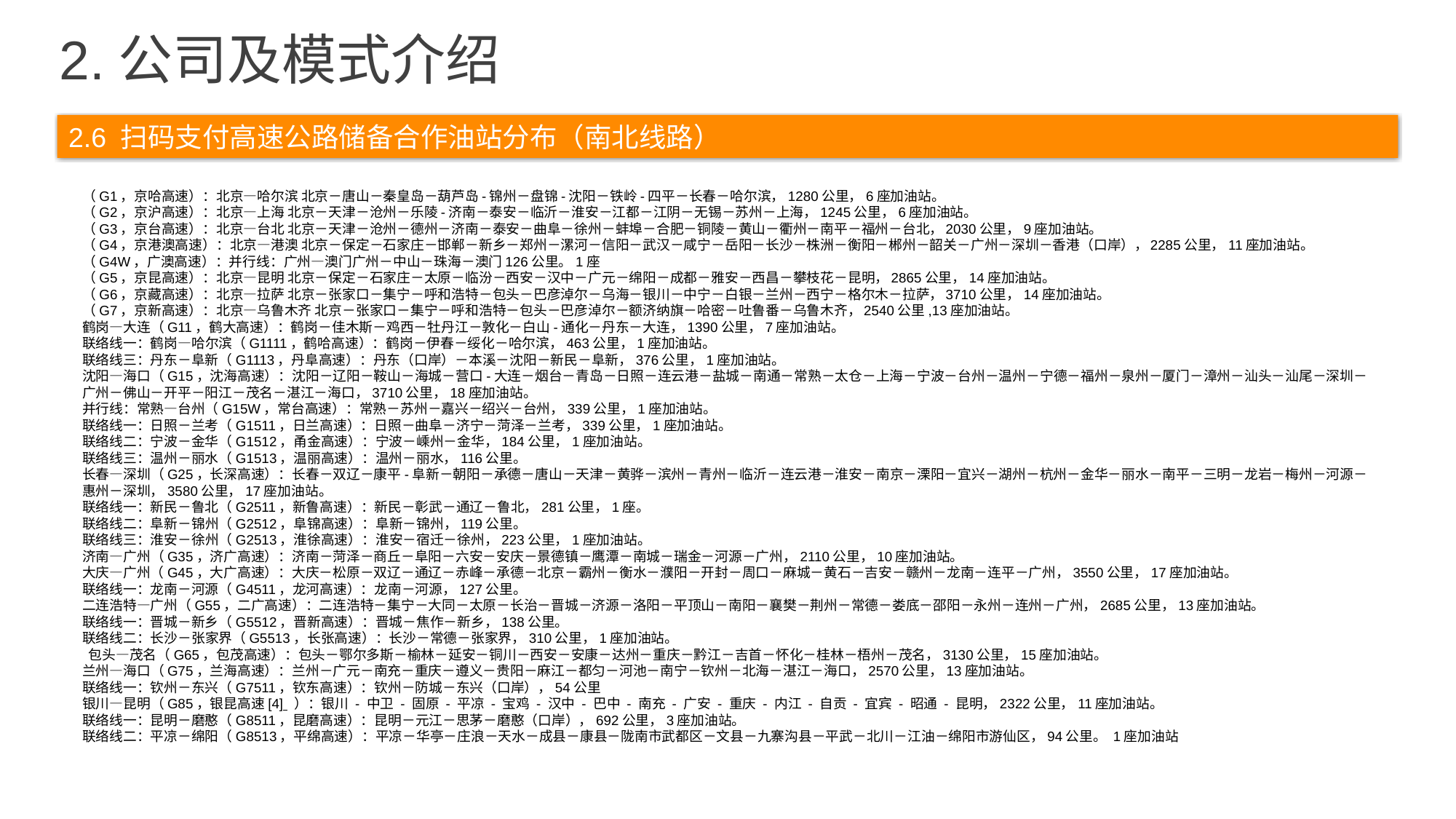

2.公司及模式介绍

2.6 扫码支付高速公路储备合作油站分布（南北线路）
（G1，京哈高速）：北京—哈尔滨 北京－唐山－秦皇岛－葫芦岛-锦州－盘锦-沈阳－铁岭-四平－长春－哈尔滨，1280公里，6座加油站。
（G2，京沪高速）：北京—上海 北京－天津－沧州－乐陵-济南－泰安－临沂－淮安－江都－江阴－无锡－苏州－上海，1245公里，6座加油站。
（G3，京台高速）：北京—台北 北京－天津－沧州－德州－济南－泰安－曲阜－徐州－蚌埠－合肥－铜陵－黄山－衢州－南平－福州－台北，2030公里，9座加油站。
（G4，京港澳高速）：北京—港澳 北京－保定－石家庄－邯郸－新乡－郑州－漯河－信阳－武汉－咸宁－岳阳－长沙－株洲－衡阳－郴州－韶关－广州－深圳－香港（口岸），2285公里，11座加油站。
（G4W，广澳高速）：并行线：广州—澳门广州－中山－珠海－澳门126公里。1座
（G5，京昆高速）：北京—昆明 北京－保定－石家庄－太原－临汾－西安－汉中－广元－绵阳－成都－雅安－西昌－攀枝花－昆明，2865公里，14座加油站。
（G6，京藏高速）：北京—拉萨 北京－张家口－集宁－呼和浩特－包头－巴彦淖尔－乌海－银川－中宁－白银－兰州－西宁－格尔木－拉萨，3710公里，14座加油站。
（G7，京新高速）：北京—乌鲁木齐 北京－张家口－集宁－呼和浩特－包头－巴彦淖尔－额济纳旗－哈密－吐鲁番－乌鲁木齐，2540公里,13座加油站。
鹤岗—大连（G11，鹤大高速）：鹤岗－佳木斯－鸡西－牡丹江－敦化－白山-通化－丹东－大连，1390公里，7座加油站。
联络线一：鹤岗—哈尔滨（G1111，鹤哈高速）：鹤岗－伊春－绥化－哈尔滨，463公里，1座加油站。
联络线三：丹东－阜新（G1113，丹阜高速）：丹东（口岸）－本溪－沈阳－新民－阜新，376公里，1座加油站。
沈阳—海口（G15，沈海高速）：沈阳－辽阳－鞍山－海城－营口-大连－烟台－青岛－日照－连云港－盐城－南通－常熟－太仓－上海－宁波－台州－温州－宁德－福州－泉州－厦门－漳州－汕头－汕尾－深圳－广州－佛山－开平－阳江－茂名－湛江－海口，3710公里，18座加油站。
并行线：常熟—台州（G15W，常台高速）：常熟－苏州－嘉兴－绍兴－台州，339公里，1座加油站。
联络线一：日照－兰考（G1511，日兰高速）：日照－曲阜－济宁－菏泽－兰考，339公里，1座加油站。
联络线二：宁波－金华（G1512，甬金高速）：宁波－嵊州－金华，184公里，1座加油站。
联络线三：温州－丽水（G1513，温丽高速）：温州－丽水，116公里。
长春—深圳（G25，长深高速）：长春－双辽－康平-阜新－朝阳－承德－唐山－天津－黄骅－滨州－青州－临沂－连云港－淮安－南京－溧阳－宜兴－湖州－杭州－金华－丽水－南平－三明－龙岩－梅州－河源－惠州－深圳，3580公里，17座加油站。
联络线一：新民－鲁北（G2511，新鲁高速）：新民－彰武－通辽－鲁北，281公里，1座。
联络线二：阜新－锦州（G2512，阜锦高速）：阜新－锦州，119公里。
联络线三：淮安－徐州（G2513，淮徐高速）：淮安－宿迁－徐州，223公里，1座加油站。
济南—广州（G35，济广高速）：济南－菏泽－商丘－阜阳－六安－安庆－景德镇－鹰潭－南城－瑞金－河源－广州，2110公里，10座加油站。
大庆—广州（G45，大广高速）：大庆－松原－双辽－通辽－赤峰－承德－北京－霸州－衡水－濮阳－开封－周口－麻城－黄石－吉安－赣州－龙南－连平－广州，3550公里，17座加油站。
联络线一：龙南－河源（G4511，龙河高速）：龙南－河源，127公里。
二连浩特—广州（G55，二广高速）：二连浩特－集宁－大同－太原－长治－晋城－济源－洛阳－平顶山－南阳－襄樊－荆州－常德－娄底－邵阳－永州－连州－广州，2685公里，13座加油站。
联络线一：晋城－新乡（G5512，晋新高速）：晋城－焦作－新乡，138公里。
联络线二：长沙－张家界（G5513，长张高速）：长沙－常德－张家界，310公里，1座加油站。
 包头—茂名（G65，包茂高速）：包头－鄂尔多斯－榆林－延安－铜川－西安－安康－达州－重庆－黔江－吉首－怀化－桂林－梧州－茂名，3130公里，15座加油站。
兰州—海口（G75，兰海高速）：兰州－广元－南充－重庆－遵义－贵阳－麻江－都匀－河池－南宁－钦州－北海－湛江－海口，2570公里，13座加油站。
联络线一：钦州－东兴（G7511，钦东高速）：钦州－防城－东兴（口岸），54公里
银川—昆明（G85，银昆高速[4]  ）：银川 - 中卫 - 固原 - 平凉 - 宝鸡 - 汉中 - 巴中 - 南充 - 广安 - 重庆 - 内江 - 自贡 - 宜宾 - 昭通 - 昆明，2322公里，11座加油站。
联络线一：昆明－磨憨（G8511，昆磨高速）：昆明－元江－思茅－磨憨（口岸），692公里，3座加油站。
联络线二：平凉－绵阳（G8513，平绵高速）：平凉－华亭－庄浪－天水－成县－康县－陇南市武都区－文县－九寨沟县－平武－北川－江油－绵阳市游仙区，94公里。 1座加油站
西航石化区域储备油站数量